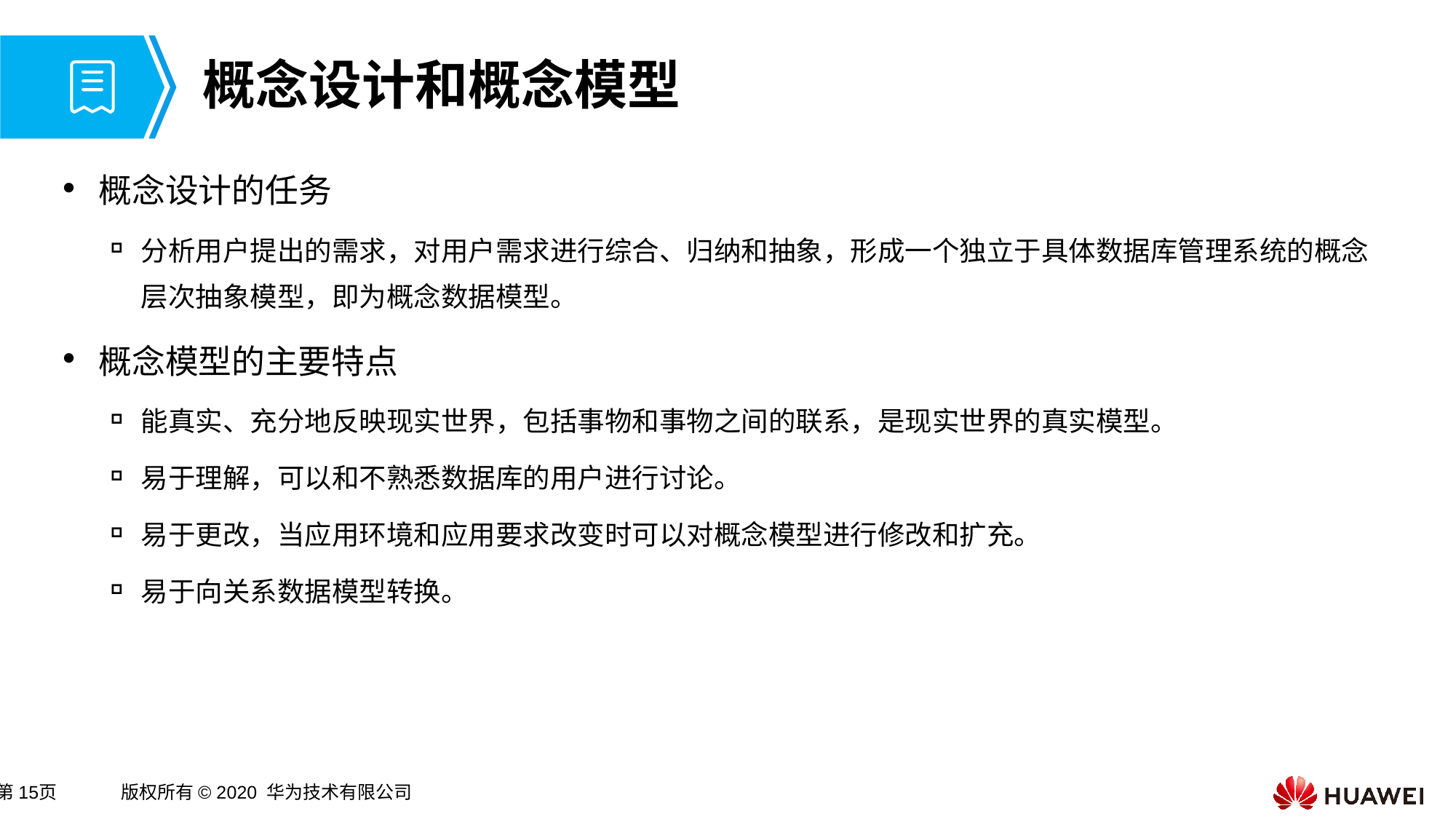

# 概念设计和概念模型
概念设计的任务
分析用户提出的需求，对用户需求进行综合、归纳和抽象，形成一个独立于具体数据库管理系统的概念层次抽象模型，即为概念数据模型。
概念模型的主要特点
能真实、充分地反映现实世界，包括事物和事物之间的联系，是现实世界的真实模型。
易于理解，可以和不熟悉数据库的用户进行讨论。
易于更改，当应用环境和应用要求改变时可以对概念模型进行修改和扩充。
易于向关系数据模型转换。